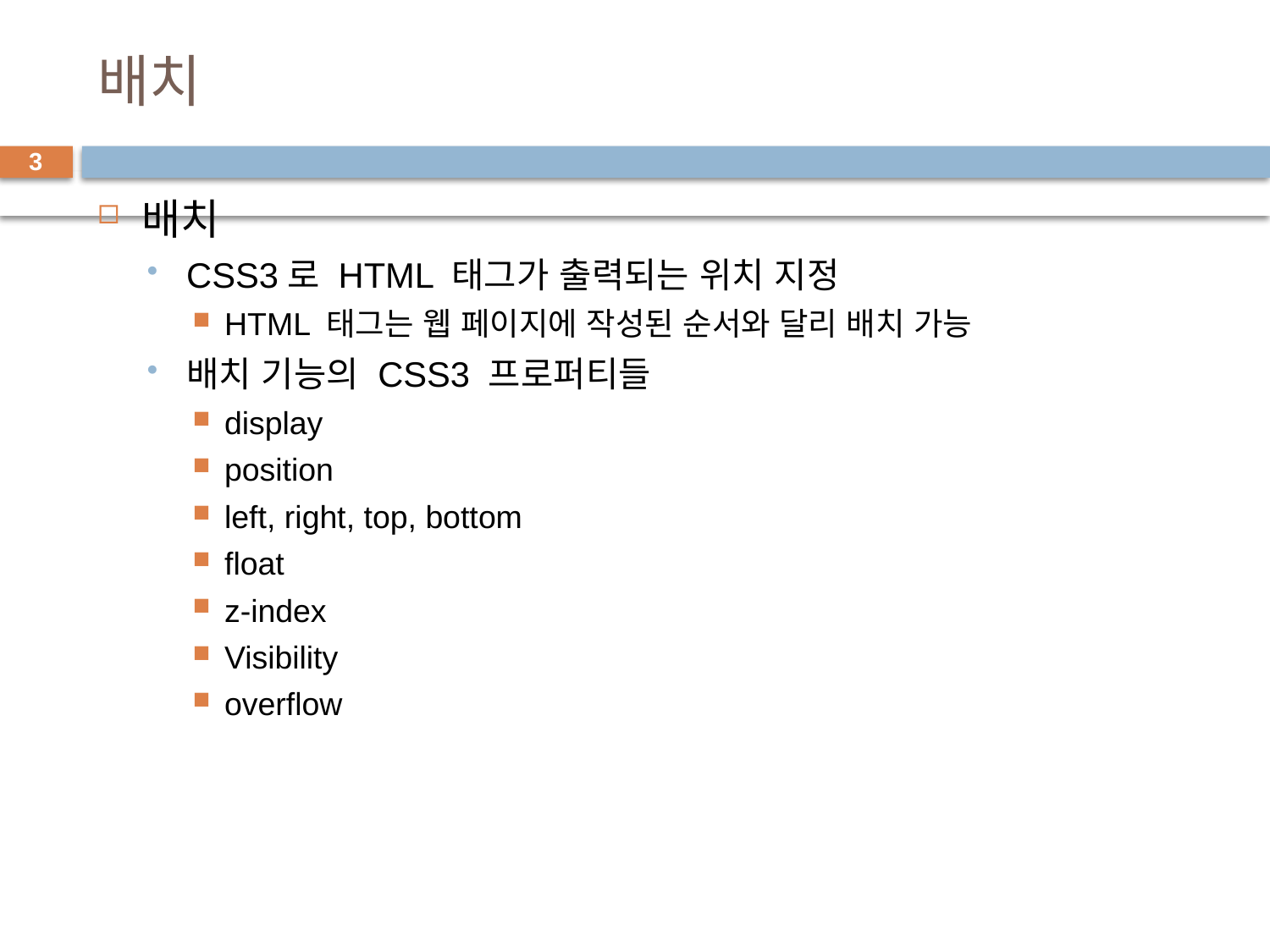

# 배치
3
배치
CSS3로 HTML 태그가 출력되는 위치 지정
HTML 태그는 웹 페이지에 작성된 순서와 달리 배치 가능
배치 기능의 CSS3 프로퍼티들
display
position
left, right, top, bottom
float
z-index
Visibility
overflow